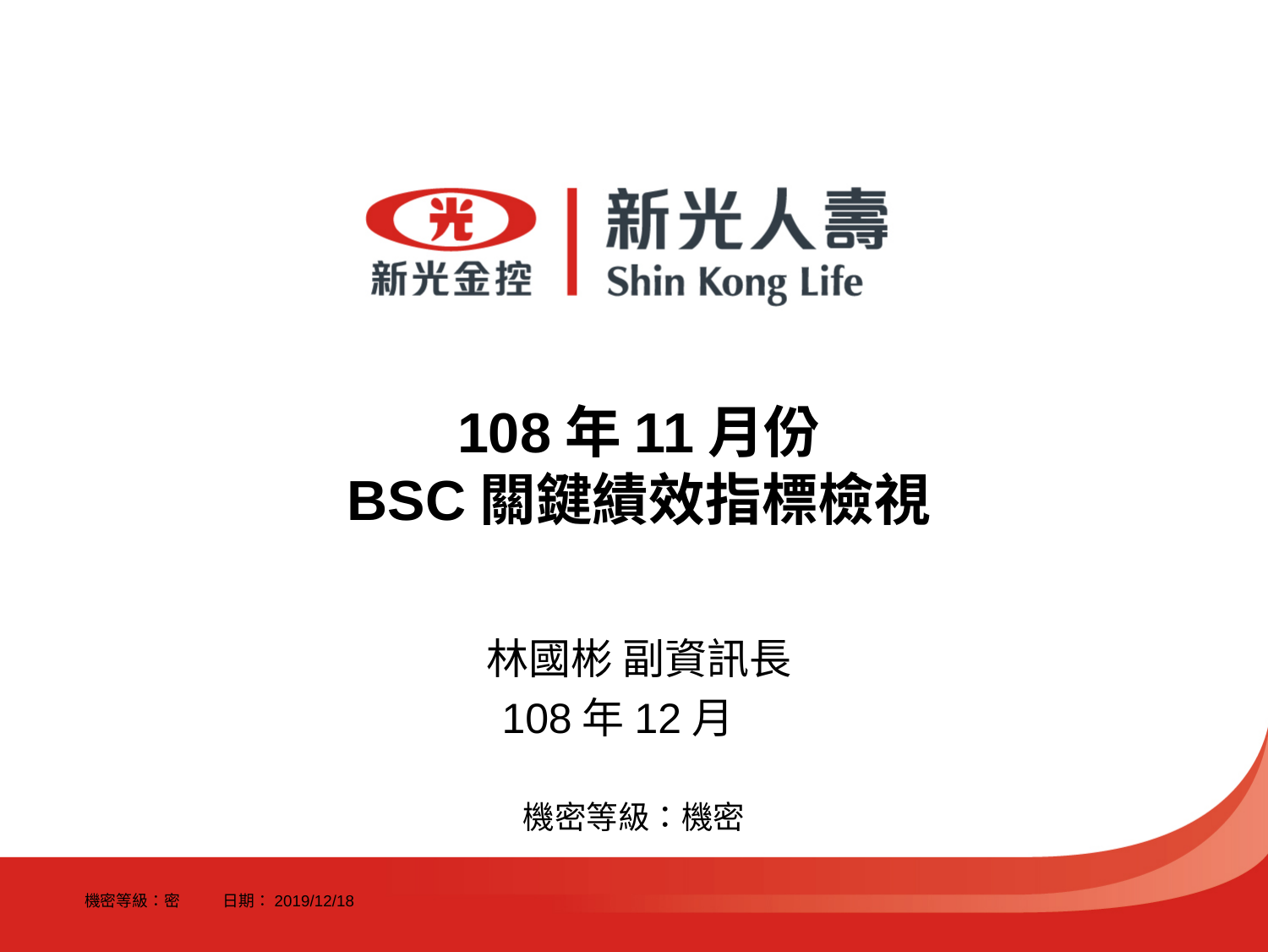

108年11月份
BSC關鍵績效指標檢視
林國彬 副資訊長
108年12月
機密等級：機密
機密等級：密            日期：2019/12/18